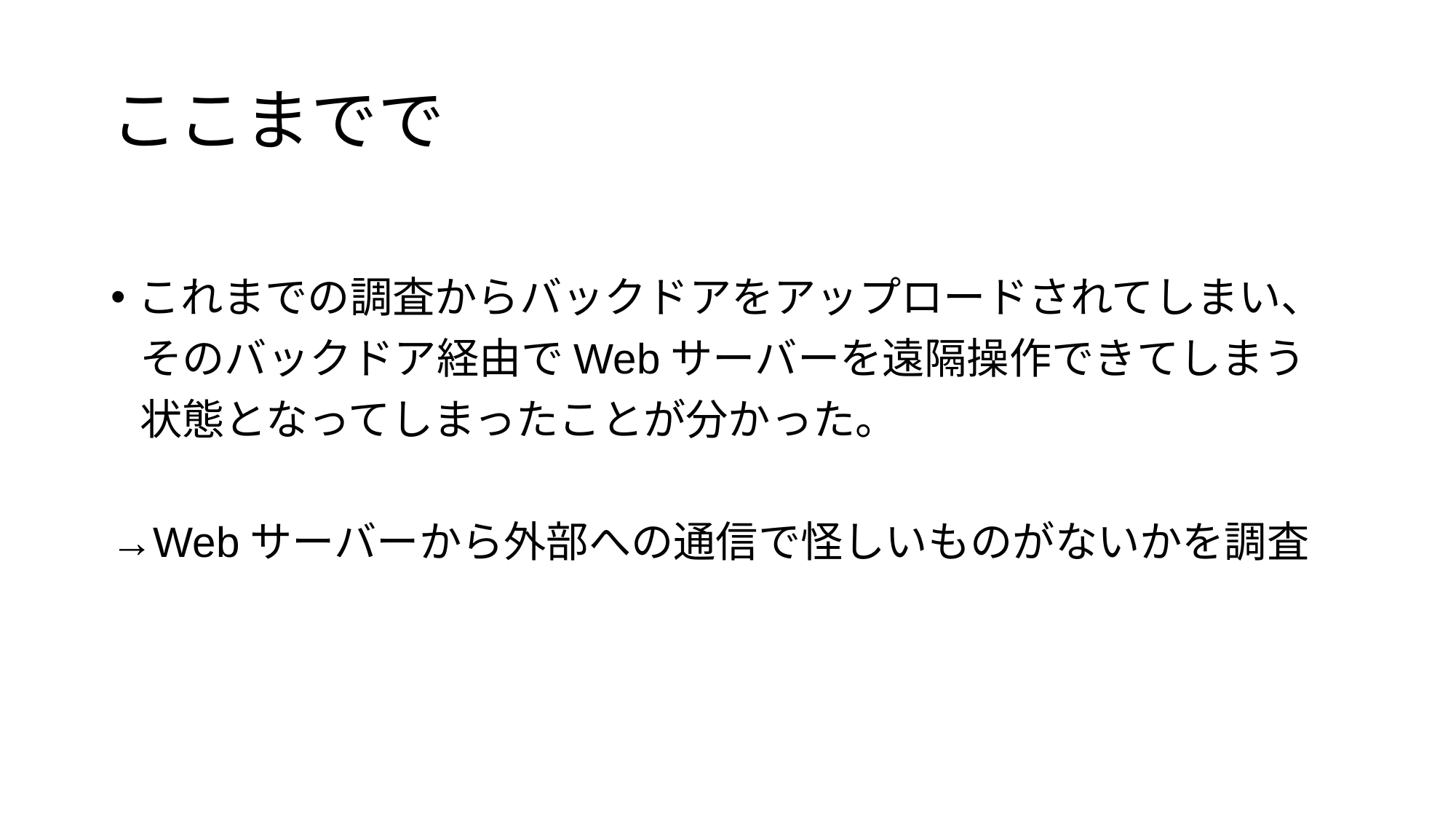

# ここまでで
これまでの調査からバックドアをアップロードされてしまい、
  そのバックドア経由でWebサーバーを遠隔操作できてしまう
  状態となってしまったことが分かった。

→Webサーバーから外部への通信で怪しいものがないかを調査